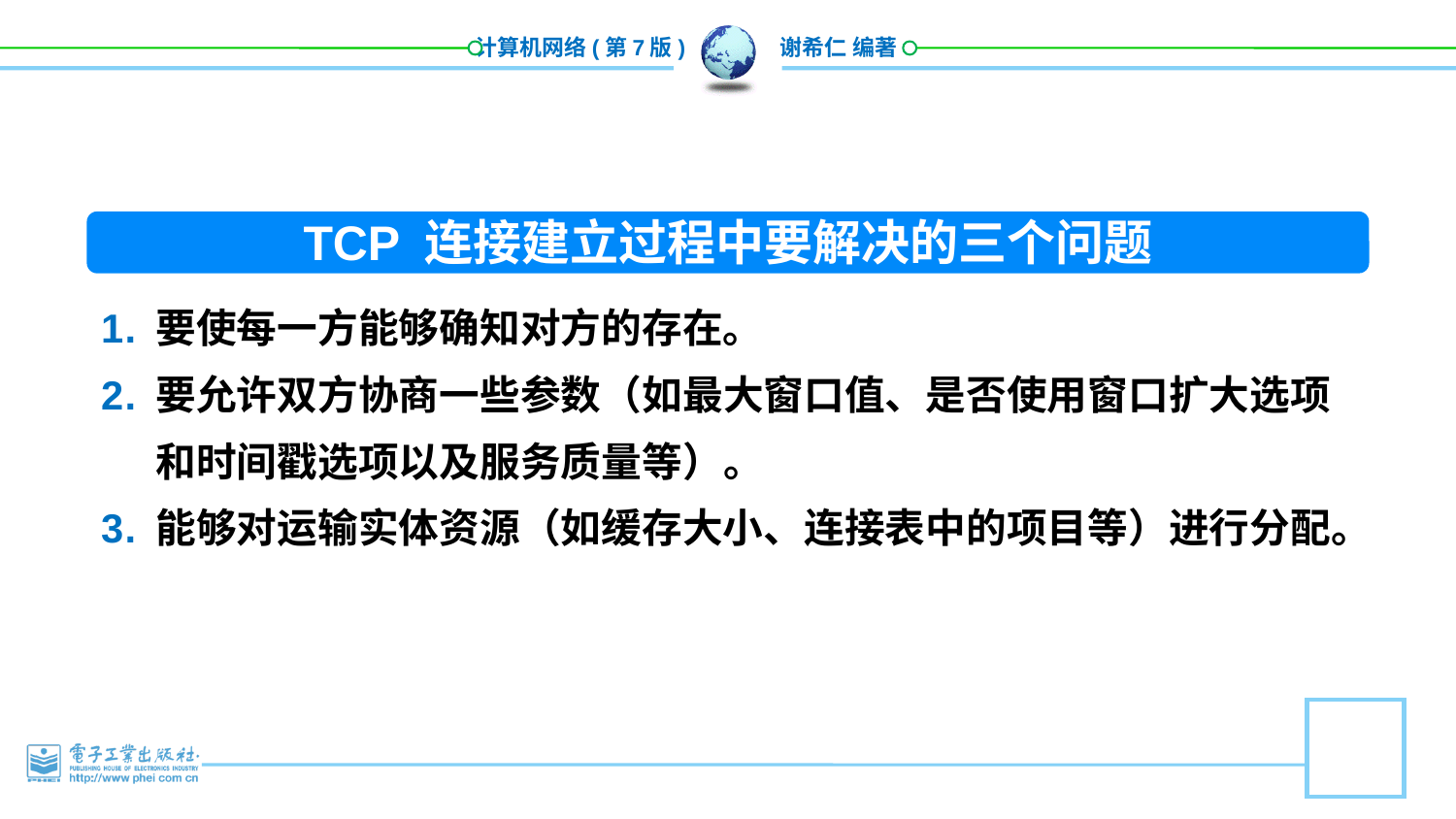

TCP 连接建立过程中要解决的三个问题

要使每一方能够确知对方的存在。
要允许双方协商一些参数（如最大窗口值、是否使用窗口扩大选项和时间戳选项以及服务质量等）。
能够对运输实体资源（如缓存大小、连接表中的项目等）进行分配。